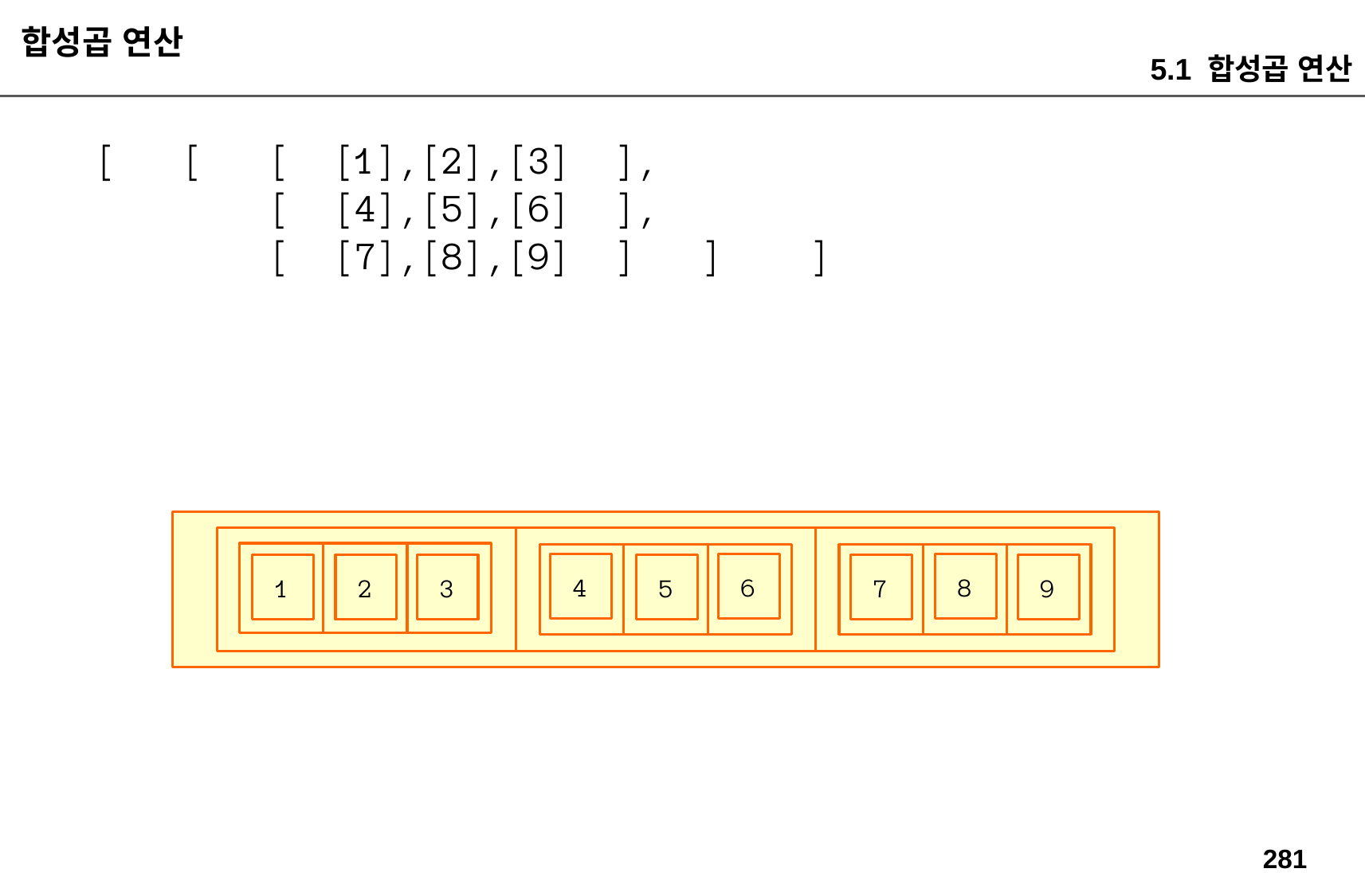

합성곱 연산
5.1 합성곱 연산
[   [   [  [1],[2],[3]  ],
        [  [4],[5],[6]  ],
        [  [7],[8],[9]  ]   ]    ]

6
8
4
5
7
9
3
2
1